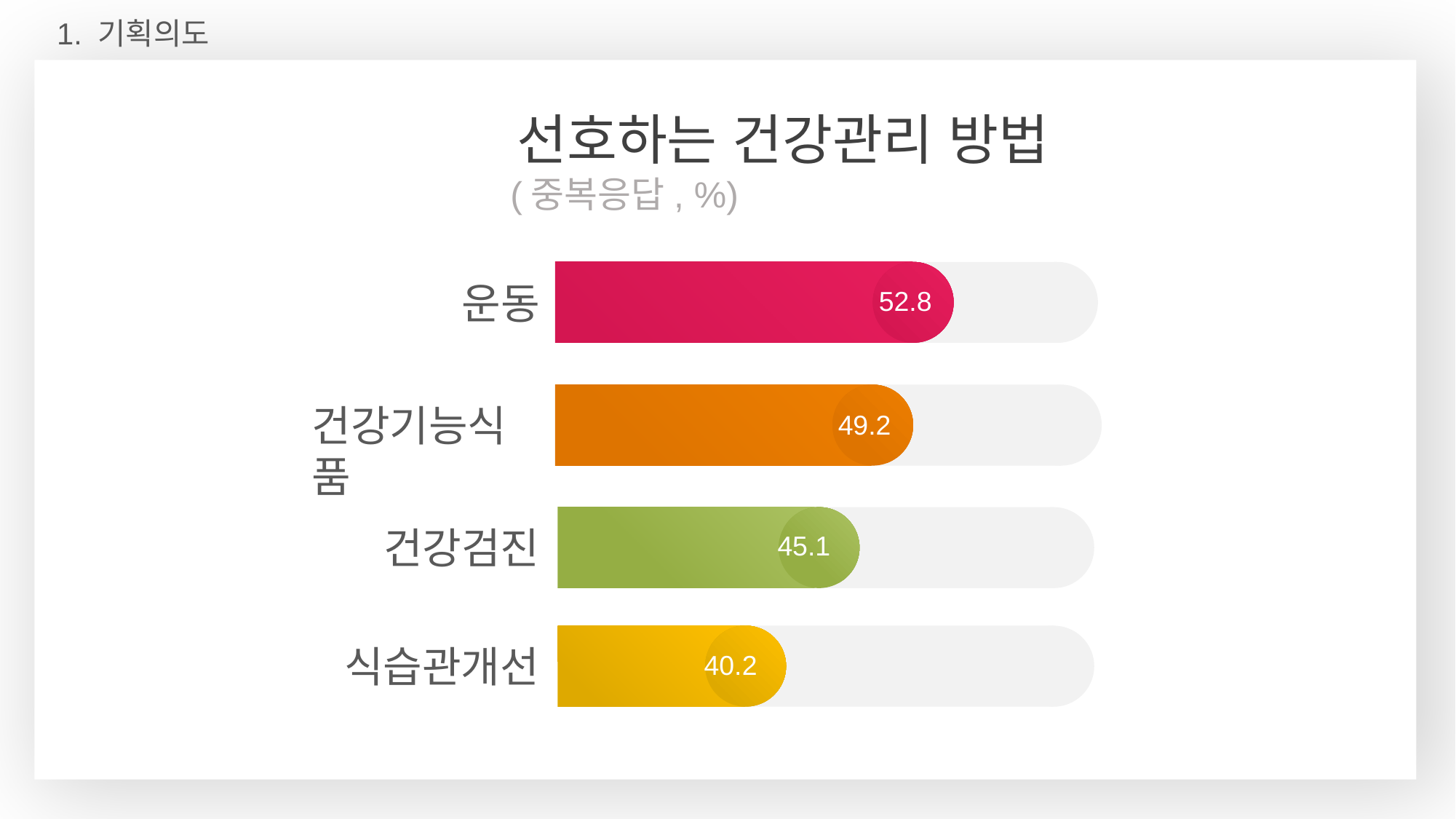

1. 기획의도

선호하는 건강관리 방법
(중복응답, %)
52.8

운동
49.2

건강기능식품
45.1

건강검진
40.2

식습관개선